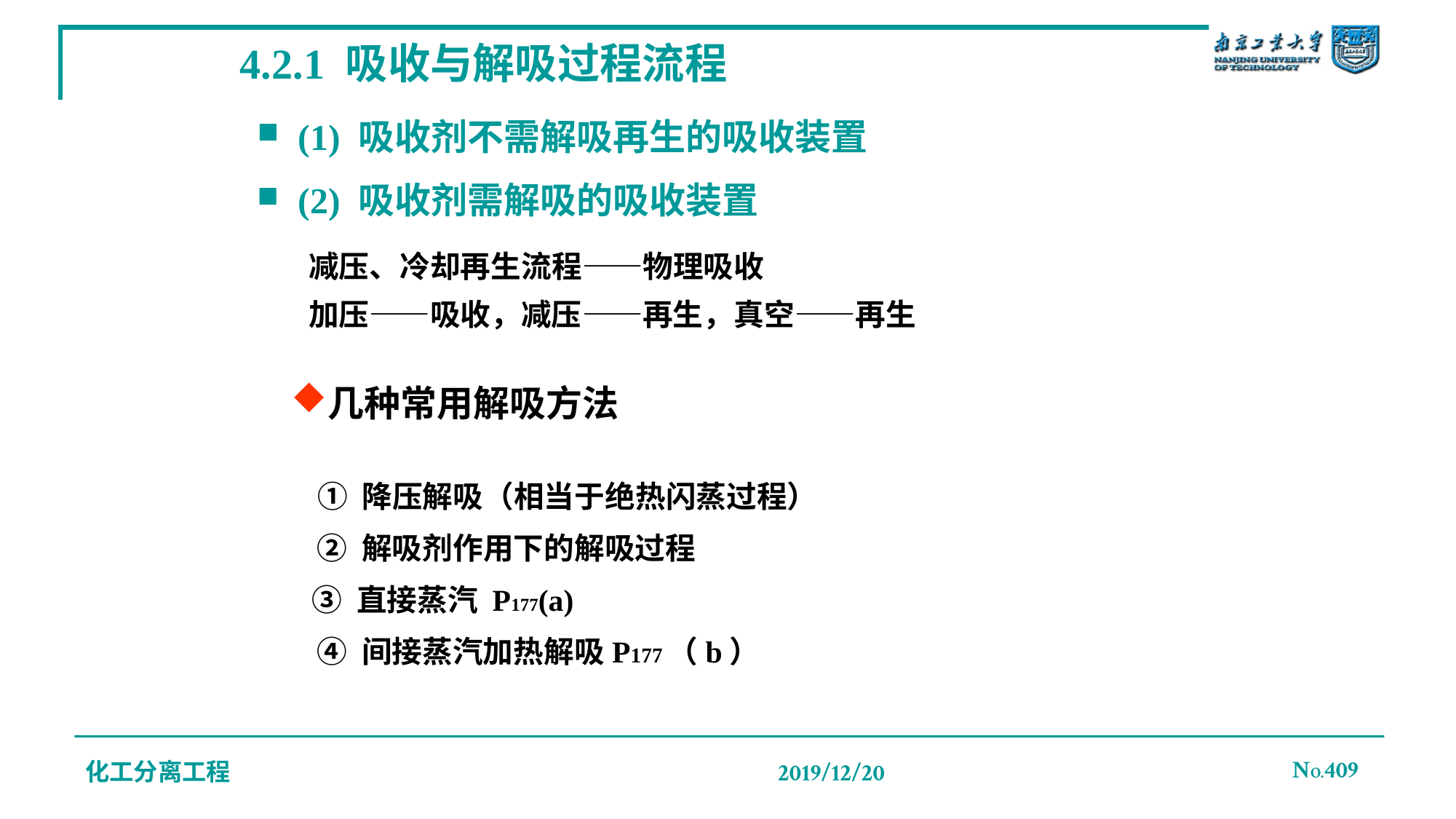

# 4.2.1 吸收与解吸过程流程
(1) 吸收剂不需解吸再生的吸收装置
(2) 吸收剂需解吸的吸收装置
减压、冷却再生流程——物理吸收
加压——吸收，减压——再生，真空——再生
几种常用解吸方法
① 降压解吸（相当于绝热闪蒸过程）
② 解吸剂作用下的解吸过程
③ 直接蒸汽 P177(a)
④ 间接蒸汽加热解吸P177（b）
化工分离工程
2019/12/20
NO.409